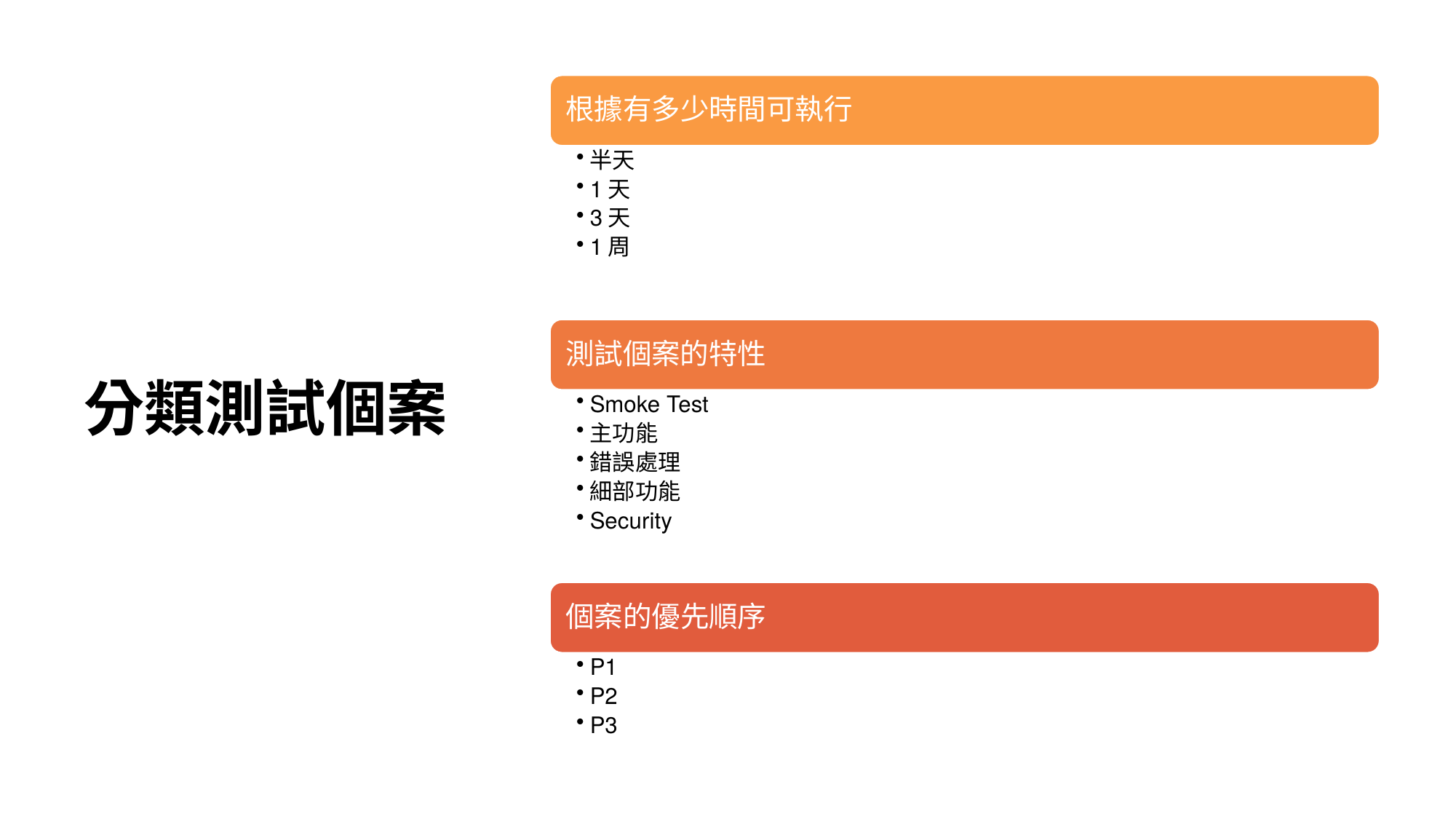

# 分類測試個案
根據有多少時間可執行
半天
1天
3天
1周
測試個案的特性
Smoke Test
主功能
錯誤處理
細部功能
Security
個案的優先順序
P1
P2
P3